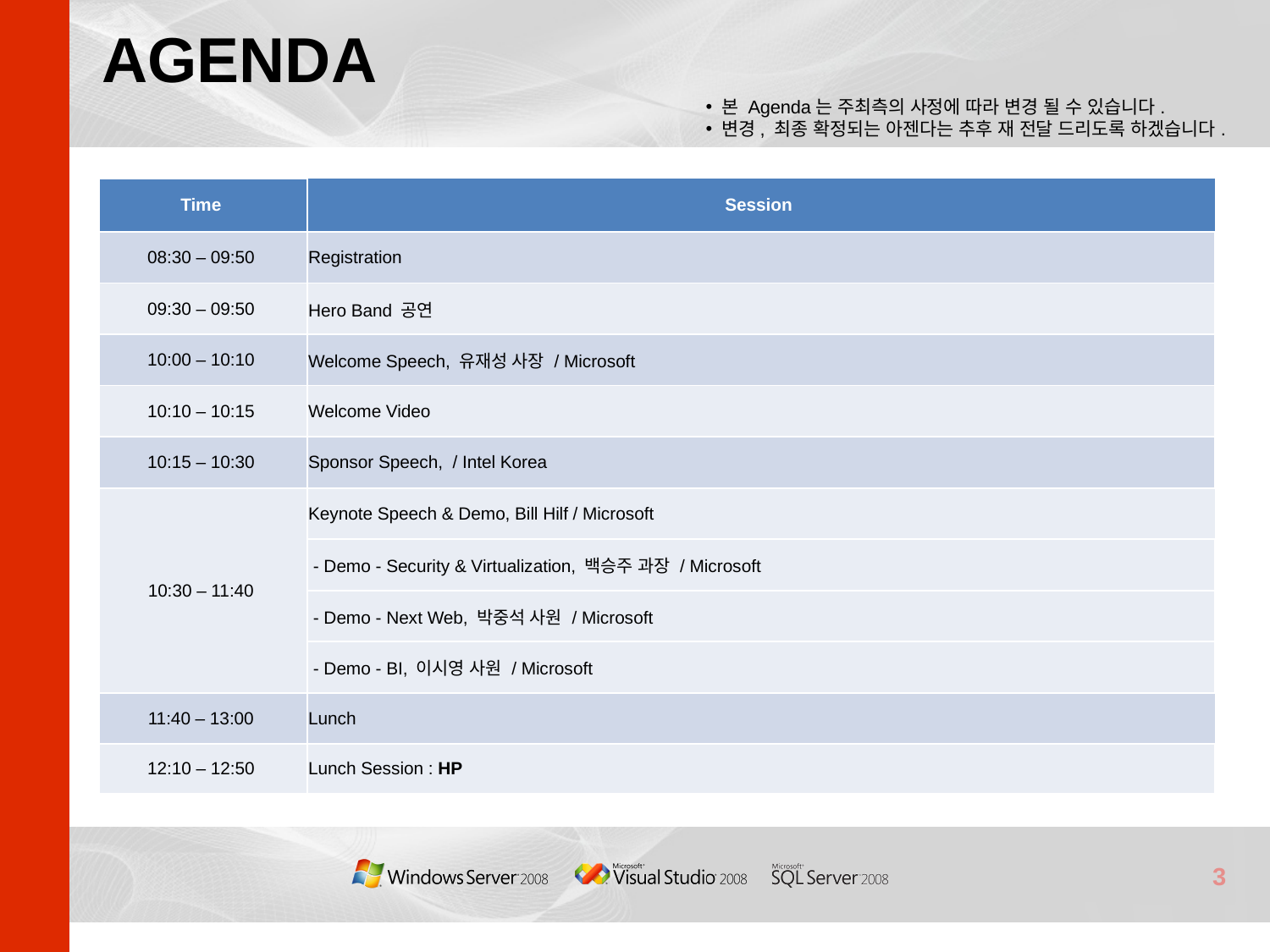

# AGENDA
 본 Agenda는 주최측의 사정에 따라 변경 될 수 있습니다.
 변경, 최종 확정되는 아젠다는 추후 재 전달 드리도록 하겠습니다.
| Time | Session |
| --- | --- |
| 08:30 – 09:50 | Registration |
| 09:30 – 09:50 | Hero Band 공연 |
| 10:00 – 10:10 | Welcome Speech, 유재성 사장 / Microsoft |
| 10:10 – 10:15 | Welcome Video |
| 10:15 – 10:30 | Sponsor Speech, / Intel Korea |
| 10:30 – 11:40 | Keynote Speech & Demo, Bill Hilf / Microsoft |
|  | - Demo - Security & Virtualization, 백승주 과장 / Microsoft |
|  | - Demo - Next Web, 박중석 사원 / Microsoft |
|  | - Demo - BI, 이시영 사원 / Microsoft |
| 11:40 – 13:00 | Lunch |
| 12:10 – 12:50 | Lunch Session : HP |
3